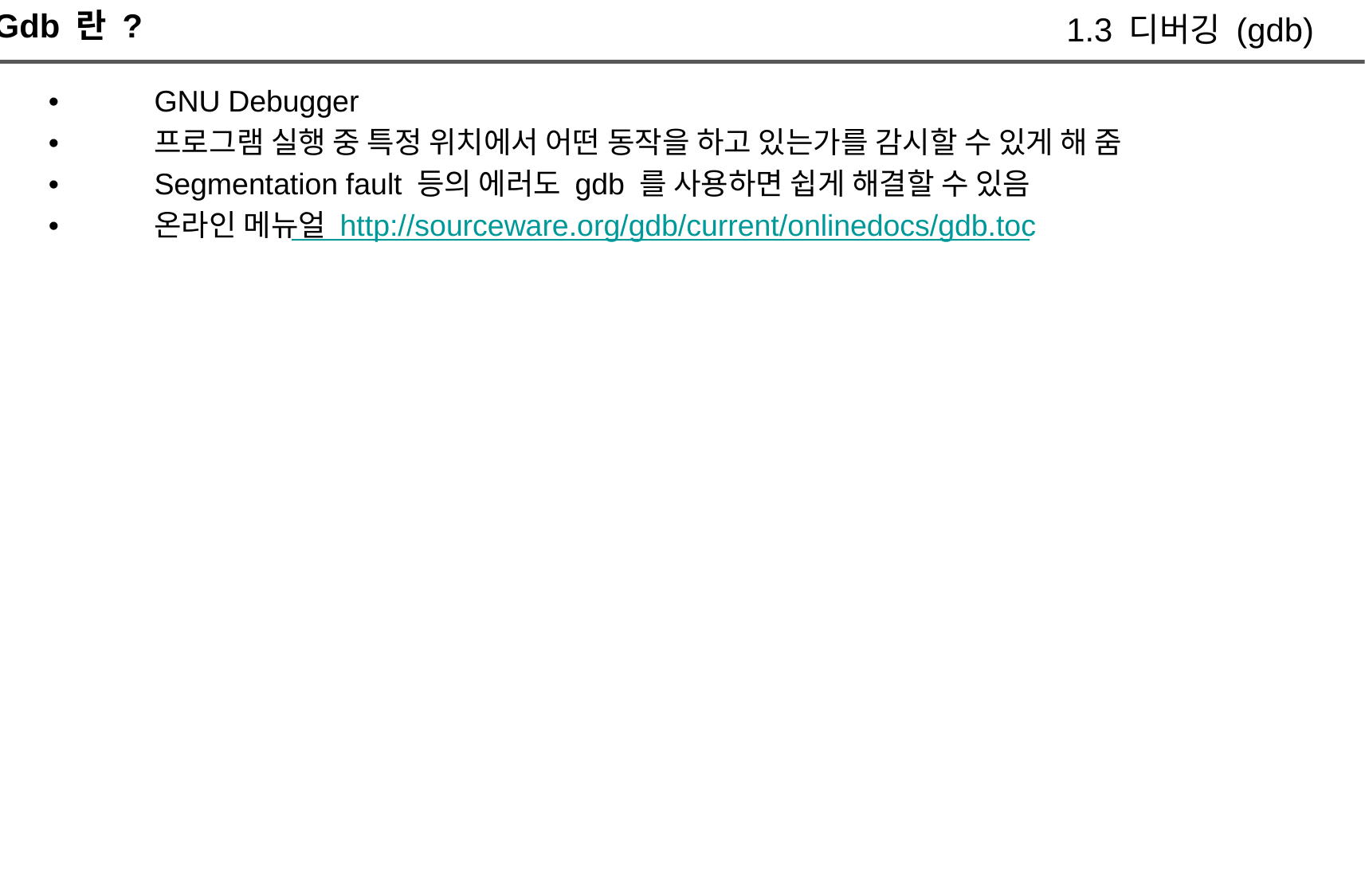

Gdb 란 ?
1.3 디버깅 (gdb)

•
•
•
•
GNU Debugger
프로그램 실행 중 특정 위치에서 어떤 동작을 하고 있는가를 감시할 수 있게 해 줌
Segmentation fault 등의 에러도 gdb 를 사용하면 쉽게 해결할 수 있음
온라인 메뉴얼 http://sourceware.org/gdb/current/onlinedocs/gdb.toc